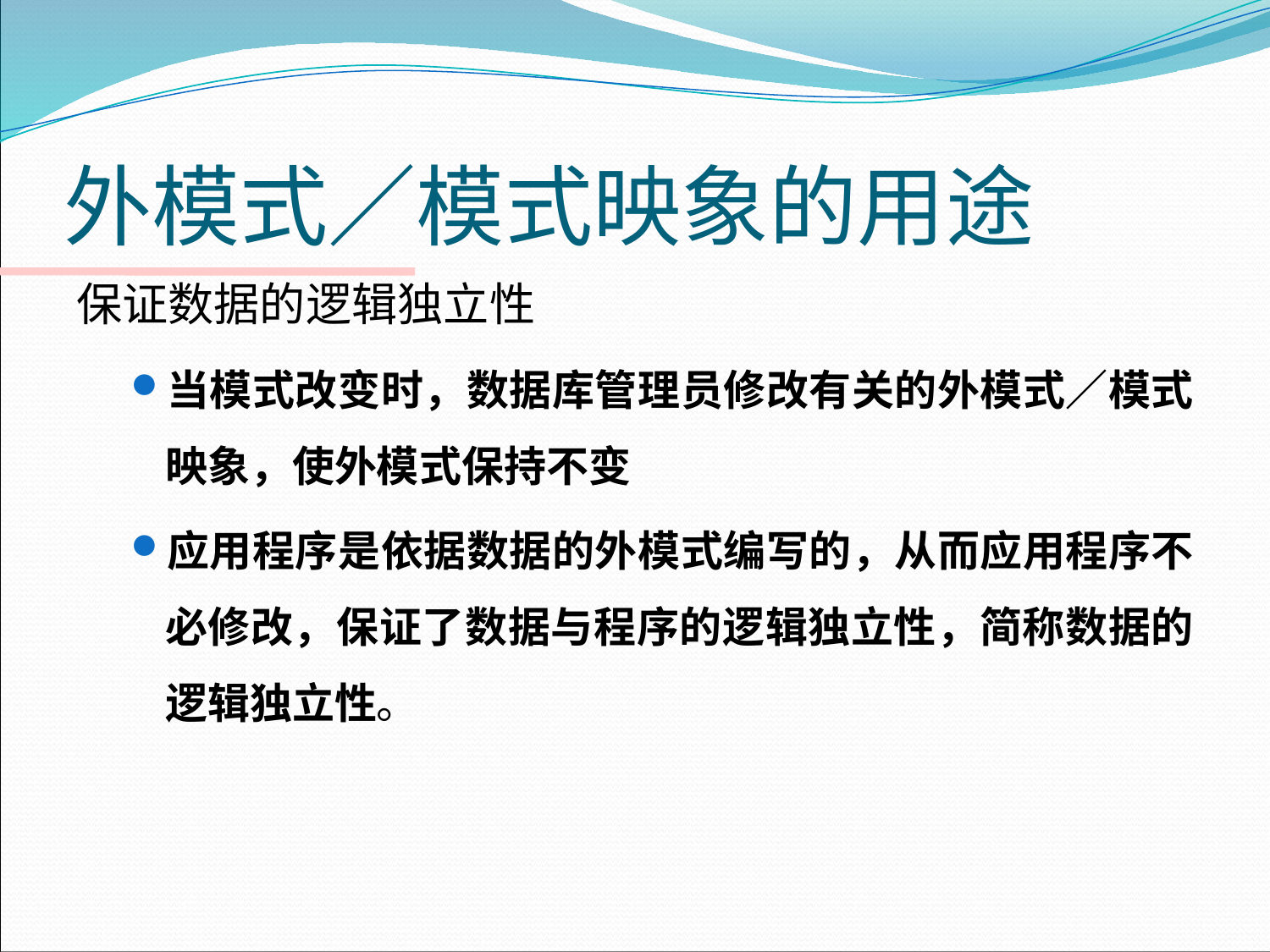

# 外模式／模式映象的用途
保证数据的逻辑独立性
当模式改变时，数据库管理员修改有关的外模式／模式映象，使外模式保持不变
应用程序是依据数据的外模式编写的，从而应用程序不必修改，保证了数据与程序的逻辑独立性，简称数据的逻辑独立性。
80